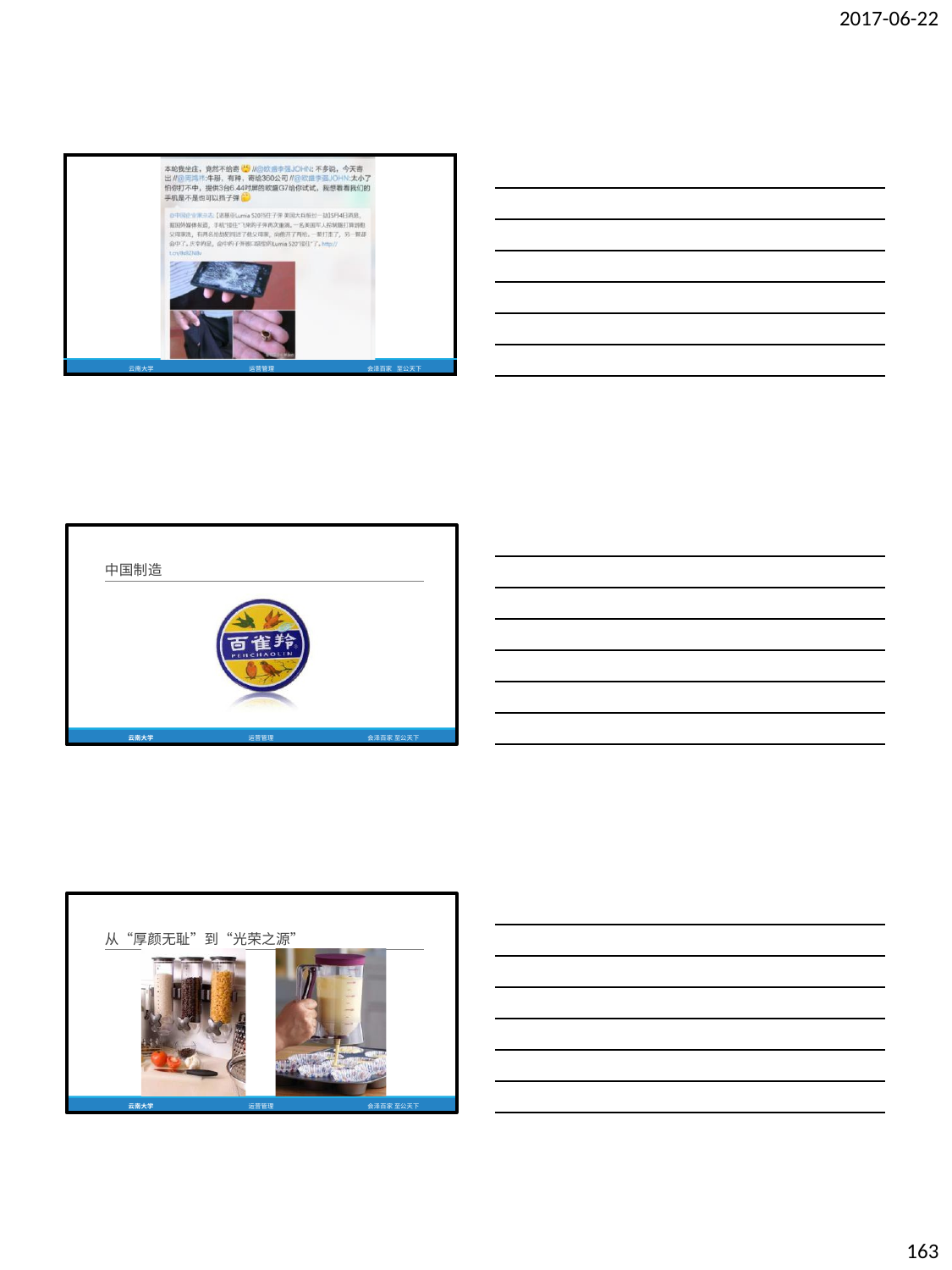

2017-06-22
|  |  |  |  |
| --- | --- | --- | --- |
| 云南大学 | 运营管理 | 会泽百家 | 至公天下 |

中国制造

云南大学
运营管理
会泽百家 至公天下

从“厚颜无耻”到“光荣之源”

云南大学
运营管理
会泽百家 至公天下

163